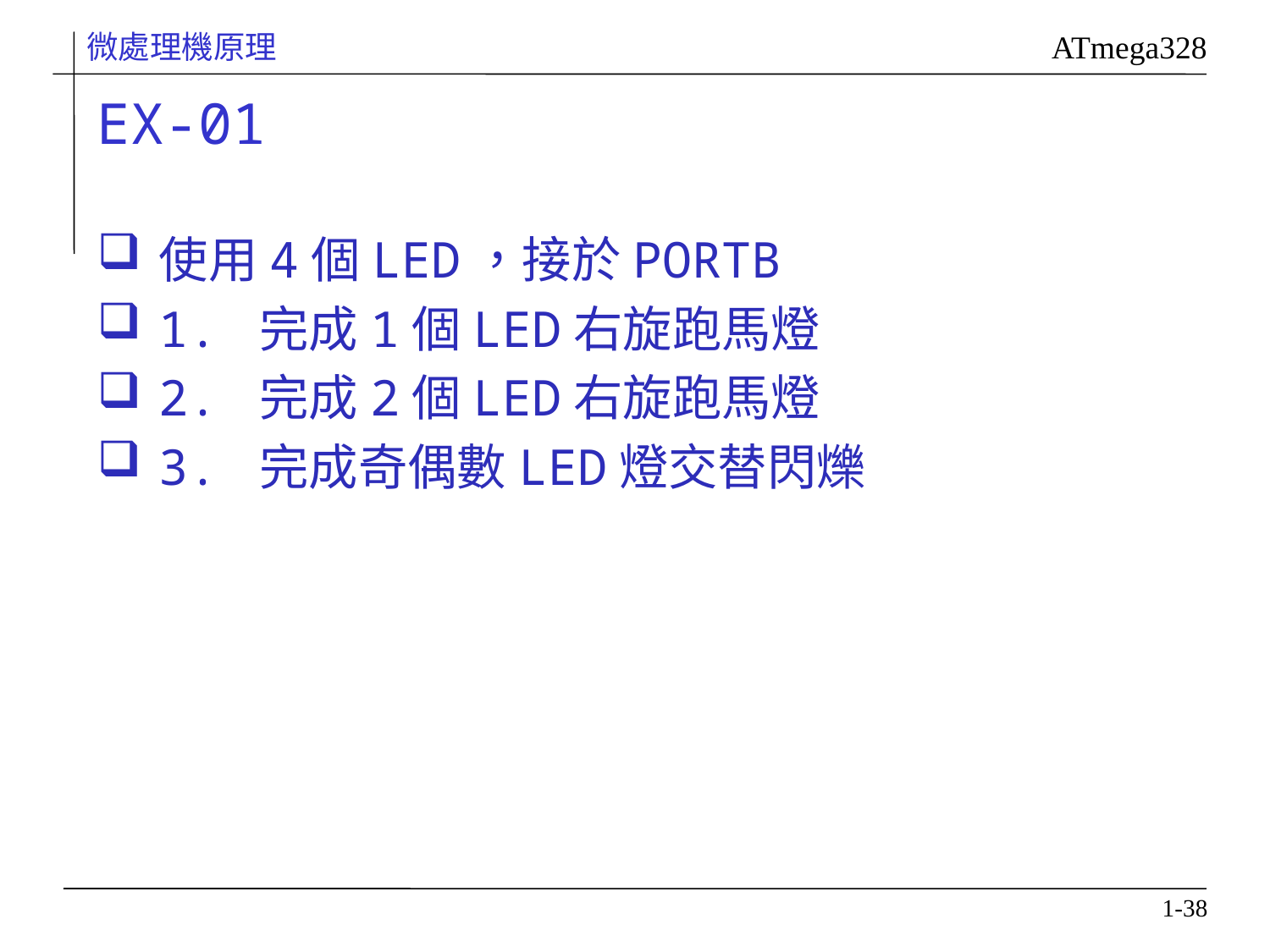

# EX-01
使用4個LED，接於PORTB
1. 完成1個LED右旋跑馬燈
2. 完成2個LED右旋跑馬燈
3. 完成奇偶數LED燈交替閃爍